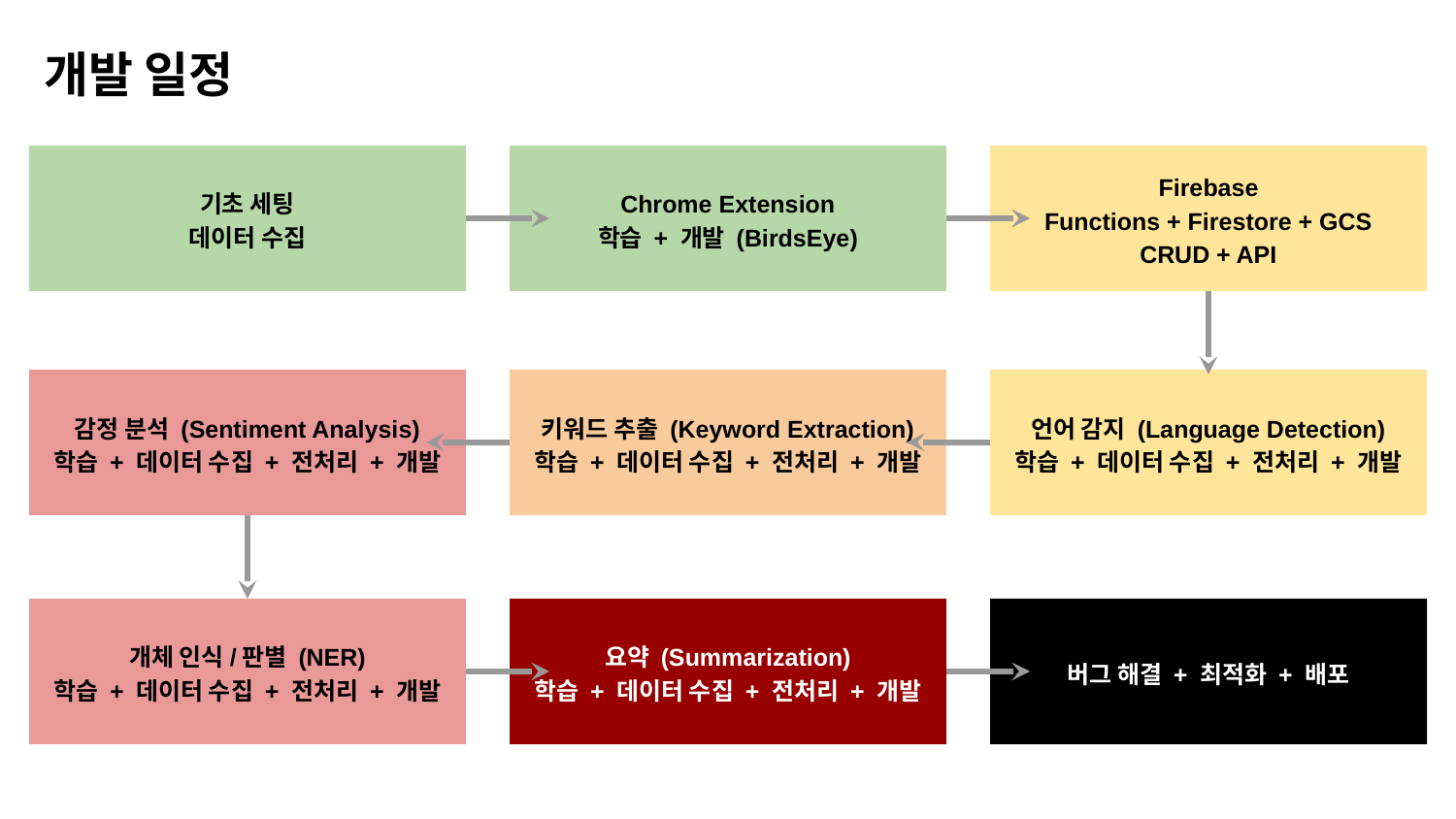

# 개발 일정
기초 세팅
데이터 수집
Chrome Extension
학습 + 개발 (BirdsEye)
Firebase
Functions + Firestore + GCS
CRUD + API
감정 분석 (Sentiment Analysis)
학습 + 데이터 수집 + 전처리 + 개발
키워드 추출 (Keyword Extraction)
학습 + 데이터 수집 + 전처리 + 개발
언어 감지 (Language Detection)
학습 + 데이터 수집 + 전처리 + 개발
개체 인식/판별 (NER)
학습 + 데이터 수집 + 전처리 + 개발
요약 (Summarization)
학습 + 데이터 수집 + 전처리 + 개발
버그 해결 + 최적화 + 배포